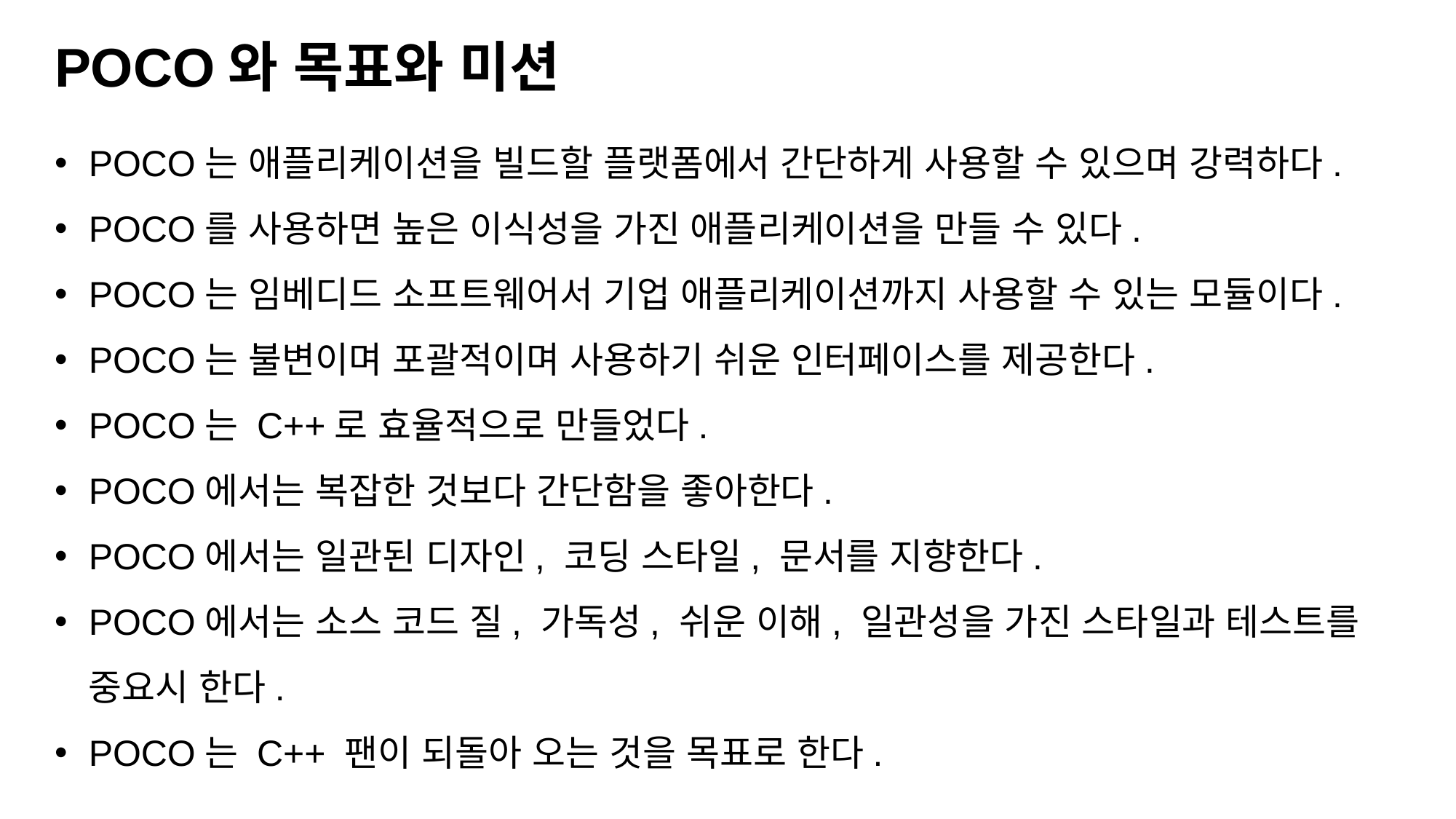

POCO와 목표와 미션
POCO는 애플리케이션을 빌드할 플랫폼에서 간단하게 사용할 수 있으며 강력하다.
POCO를 사용하면 높은 이식성을 가진 애플리케이션을 만들 수 있다.
POCO는 임베디드 소프트웨어서 기업 애플리케이션까지 사용할 수 있는 모듈이다.
POCO는 불변이며 포괄적이며 사용하기 쉬운 인터페이스를 제공한다.
POCO는 C++로 효율적으로 만들었다.
POCO에서는 복잡한 것보다 간단함을 좋아한다.
POCO에서는 일관된 디자인, 코딩 스타일, 문서를 지향한다.
POCO에서는 소스 코드 질, 가독성, 쉬운 이해, 일관성을 가진 스타일과 테스트를 중요시 한다.
POCO는 C++ 팬이 되돌아 오는 것을 목표로 한다.